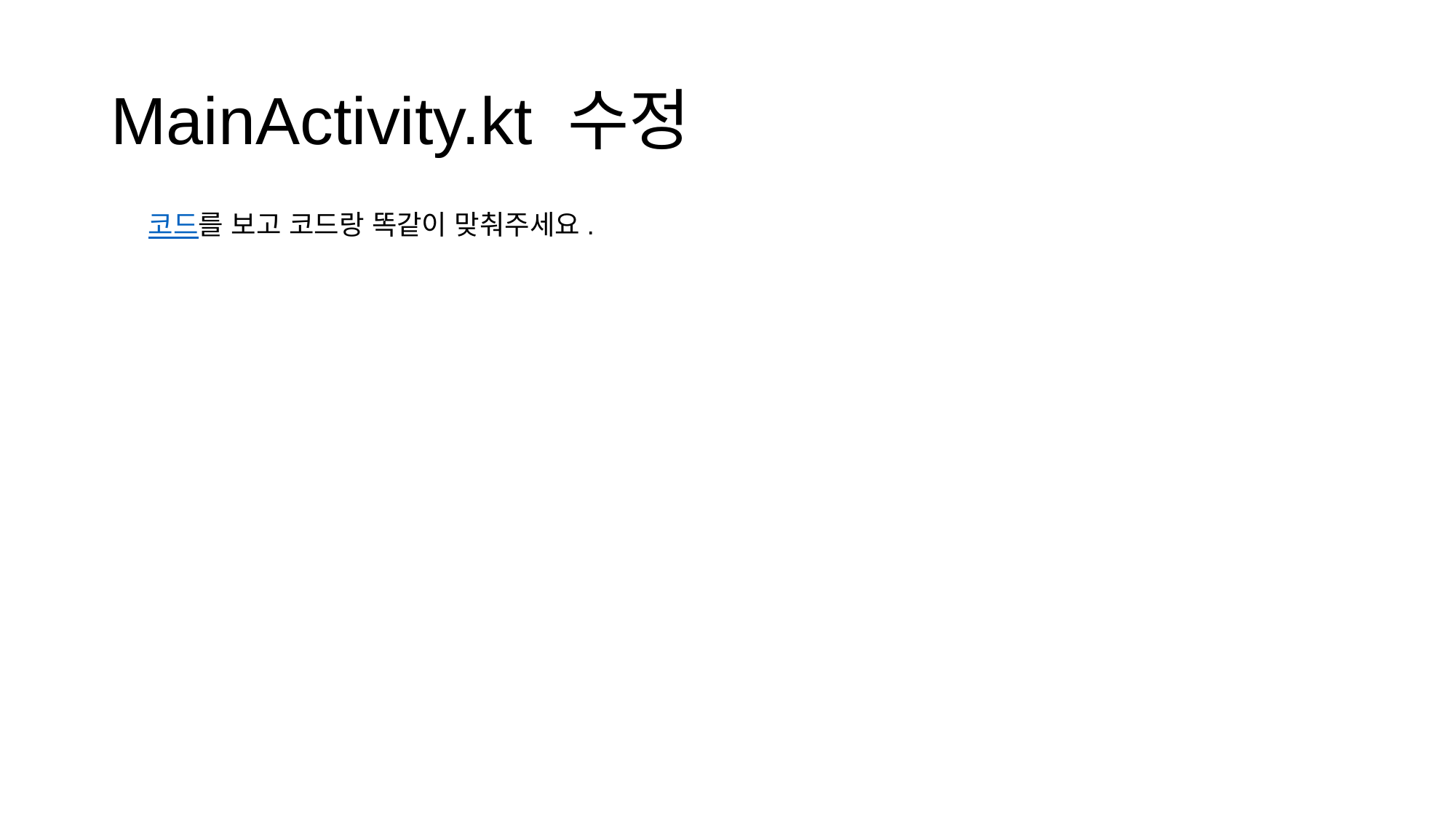

# MainActivity.kt 수정
코드를 보고 코드랑 똑같이 맞춰주세요.